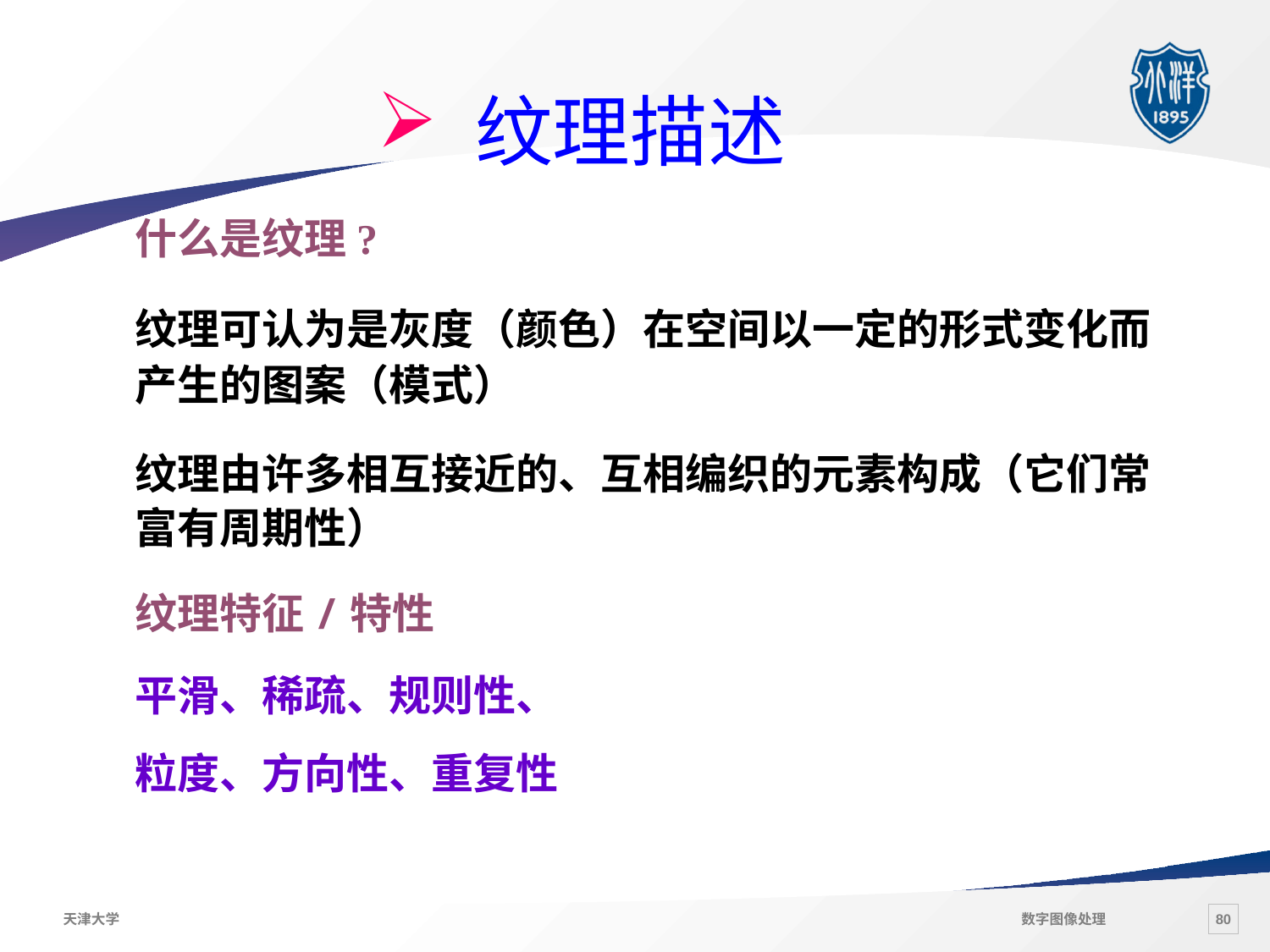

纹理描述
什么是纹理?

纹理可认为是灰度（颜色）在空间以一定的形式变化而产生的图案（模式）

纹理由许多相互接近的、互相编织的元素构成（它们常富有周期性）

纹理特征/特性

平滑、稀疏、规则性、

粒度、方向性、重复性